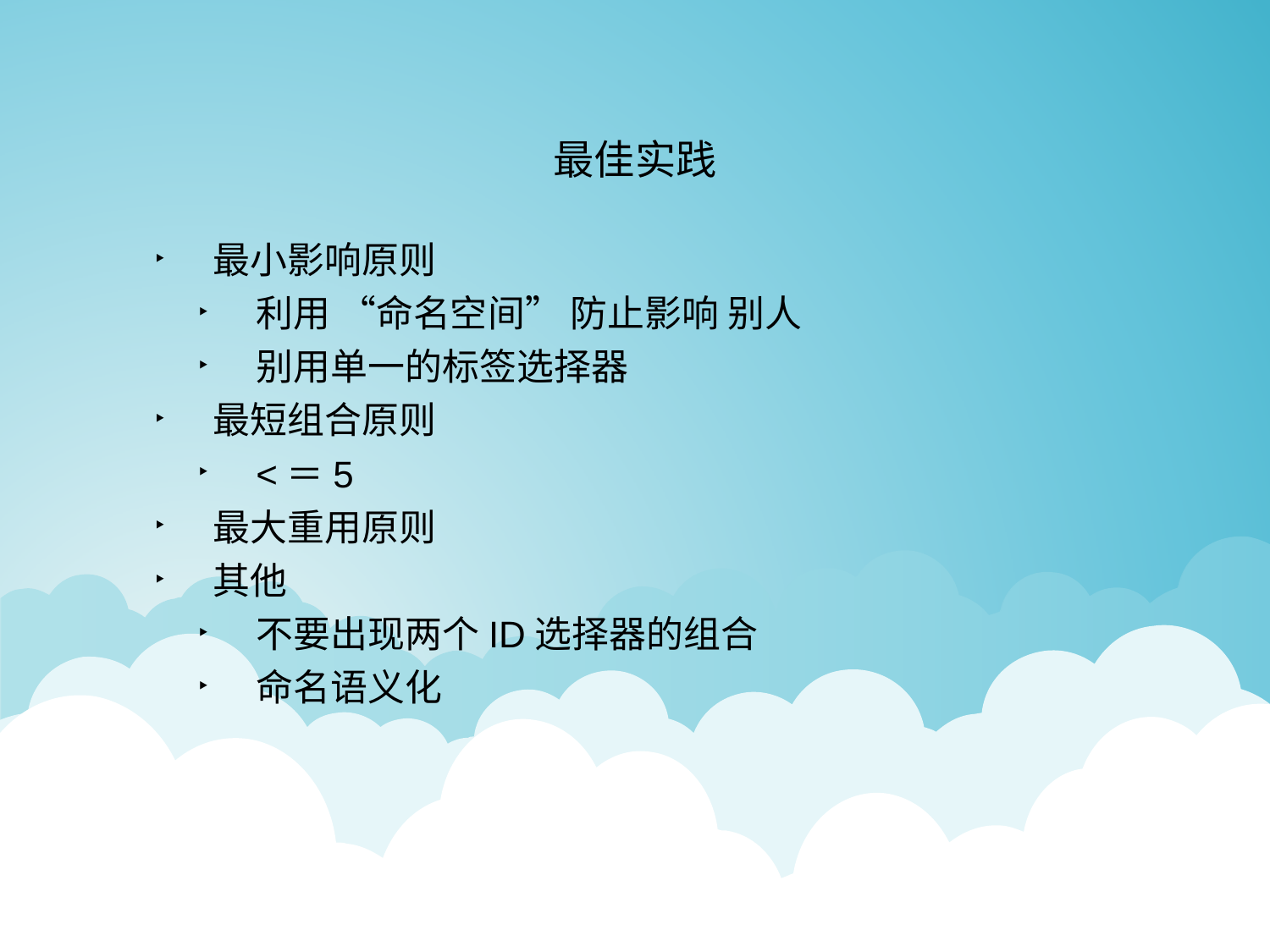

最佳实践
最小影响原则
利用 “命名空间” 防止影响 别人
别用单一的标签选择器
最短组合原则
<＝5
最大重用原则
其他
不要出现两个ID选择器的组合
命名语义化